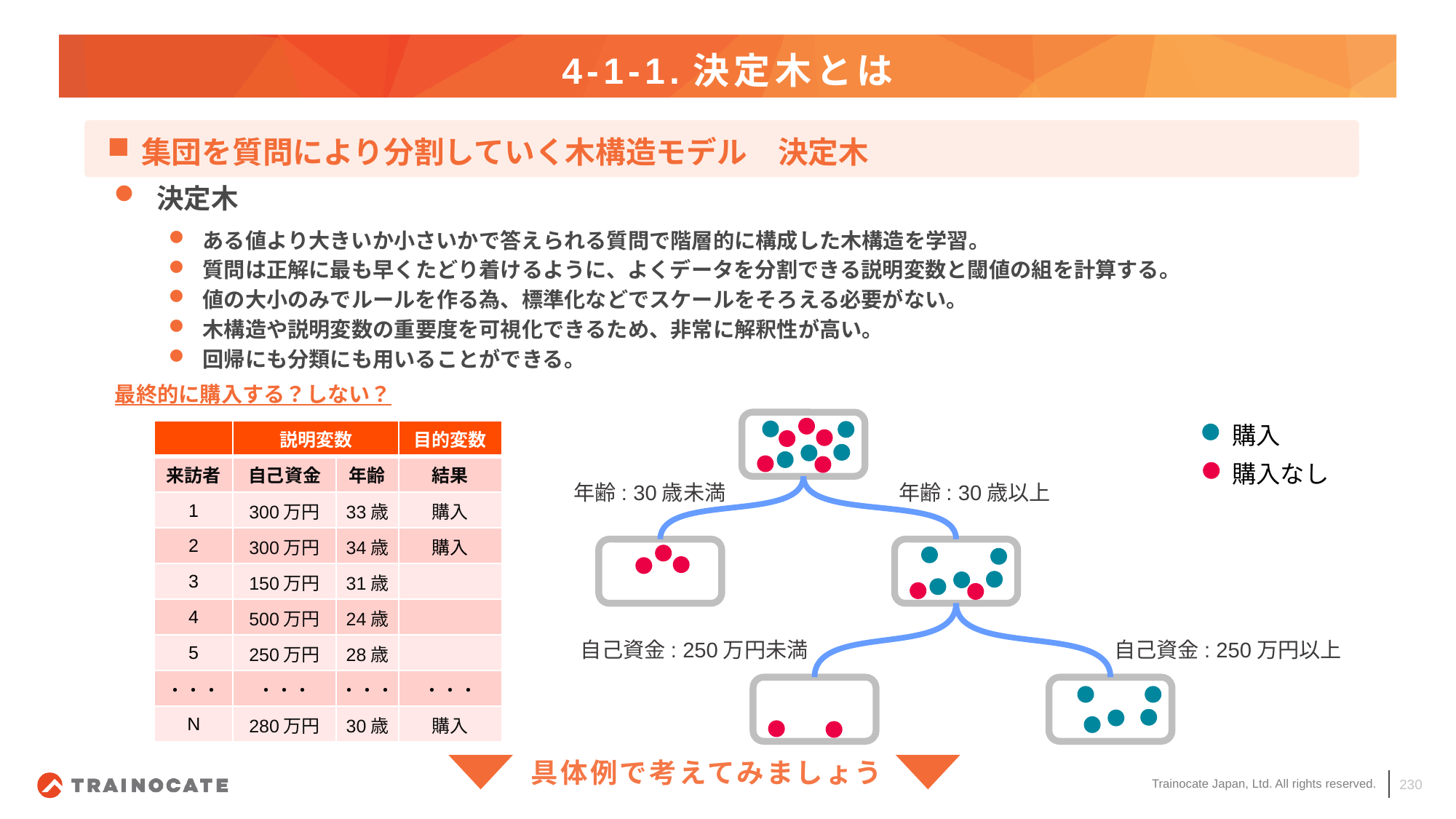

# 4-1-1.決定木とは
集団を質問により分割していく木構造モデル　決定木
決定木
ある値より大きいか小さいかで答えられる質問で階層的に構成した木構造を学習。
質問は正解に最も早くたどり着けるように、よくデータを分割できる説明変数と閾値の組を計算する。
値の大小のみでルールを作る為、標準化などでスケールをそろえる必要がない。
木構造や説明変数の重要度を可視化できるため、非常に解釈性が高い。
回帰にも分類にも用いることができる。
最終的に購入する？しない？

購入
|  | 説明変数 |  | 目的変数 |
| --- | --- | --- | --- |
| 来訪者 | 自己資金 | 年齢 | 結果 |
| 1 | 300万円 | 33歳 | 購入 |
| 2 | 300万円 | 34歳 | 購入 |
| 3 | 150万円 | 31歳 |  |
| 4 | 500万円 | 24歳 |  |
| 5 | 250万円 | 28歳 |  |
| ・・・ | ・・・ | ・・・ | ・・・ |
| N | 280万円 | 30歳 | 購入 |

購入なし

年齢: 30歳未満
年齢: 30歳以上

自己資金: 250万円以上
自己資金: 250万円未満

具体例で考えてみましょう

230